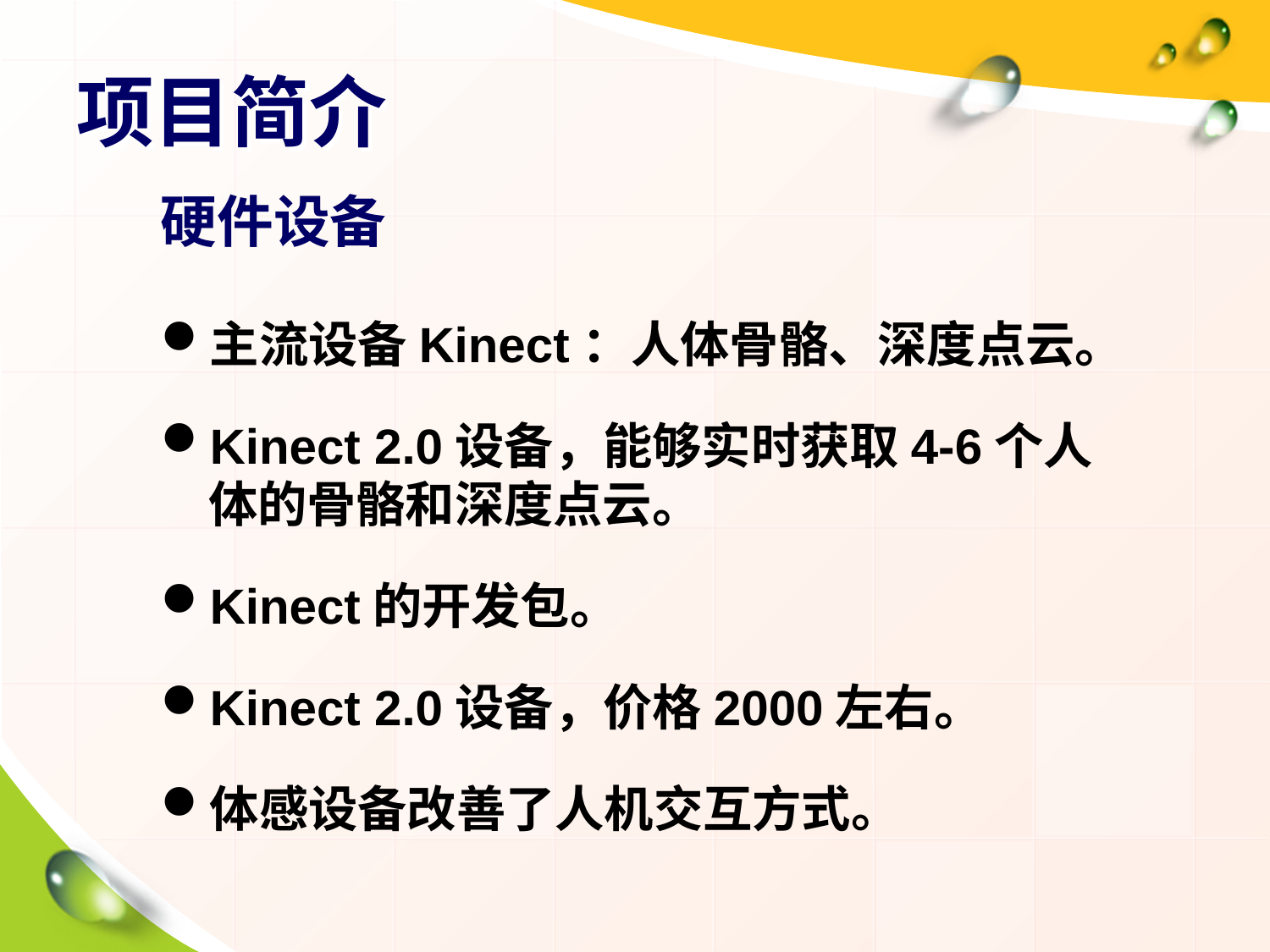

# 项目简介
硬件设备

主流设备Kinect：人体骨骼、深度点云。
Kinect 2.0设备，能够实时获取4-6个人体的骨骼和深度点云。
Kinect的开发包。
Kinect 2.0设备，价格2000左右。
体感设备改善了人机交互方式。